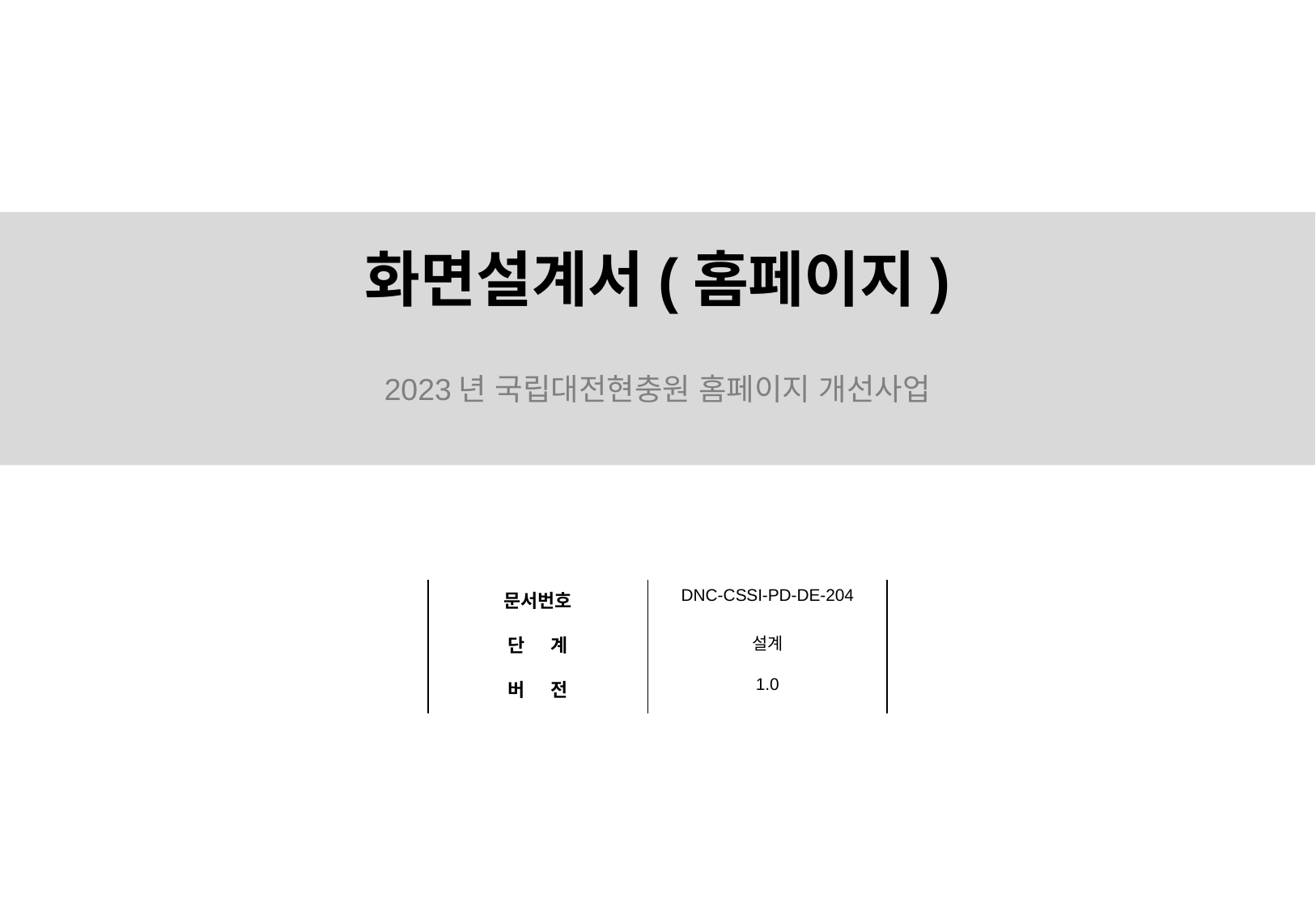

화면설계서(홈페이지)
2023년 국립대전현충원 홈페이지 개선사업
| 문서번호 | DNC-CSSI-PD-DE-204 |
| --- | --- |
| 단 계 | 설계 |
| 버 전 | 1.0 |